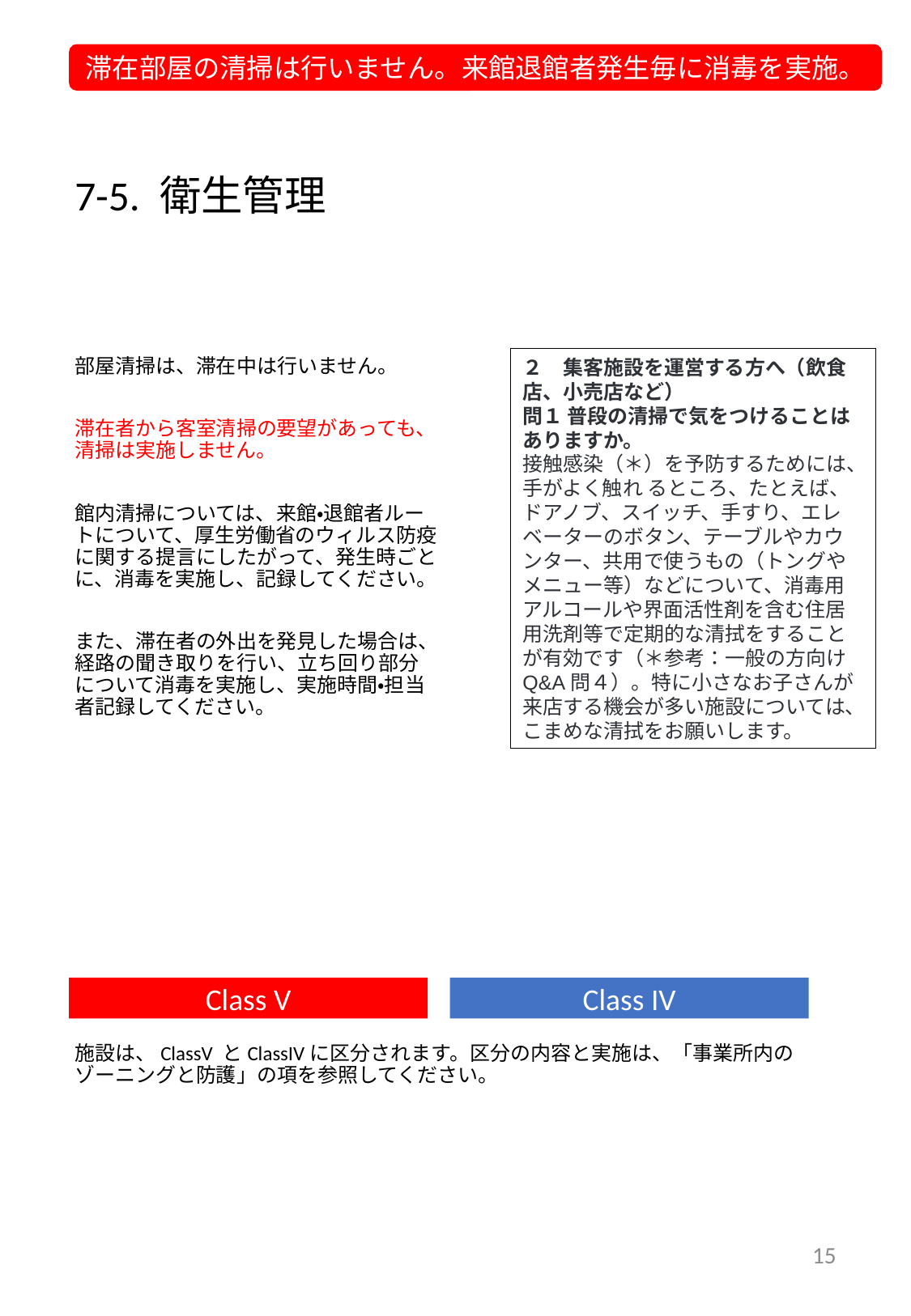

滞在部屋の清掃は行いません。来館退館者発生毎に消毒を実施。
# 7-5. 衛生管理
２　集客施設を運営する方へ（飲食店、小売店など）
問１ 普段の清掃で気をつけることはありますか。
接触感染（＊）を予防するためには、手がよく触れ るところ、たとえば、ドアノブ、スイッチ、手すり、エレベーターのボタン、テーブルやカウンター、共用で使うもの（トングやメニュー等）などについて、消毒用アルコールや界面活性剤を含む住居用洗剤等で定期的な清拭をすることが有効です（＊参考：一般の方向けQ&A問４）。特に小さなお子さんが来店する機会が多い施設については、こまめな清拭をお願いします。
部屋清掃は、滞在中は行いません。

滞在者から客室清掃の要望があっても、清掃は実施しません。

館内清掃については、来館・退館者ルートについて、厚生労働省のウィルス防疫に関する提言にしたがって、発生時ごとに、消毒を実施し、記録してください。

また、滞在者の外出を発見した場合は、経路の聞き取りを行い、立ち回り部分について消毒を実施し、実施時間・担当者記録してください。
Class V
Class IV
施設は、ClassV とClassIVに区分されます。区分の内容と実施は、「事業所内のゾーニングと防護」の項を参照してください。
15